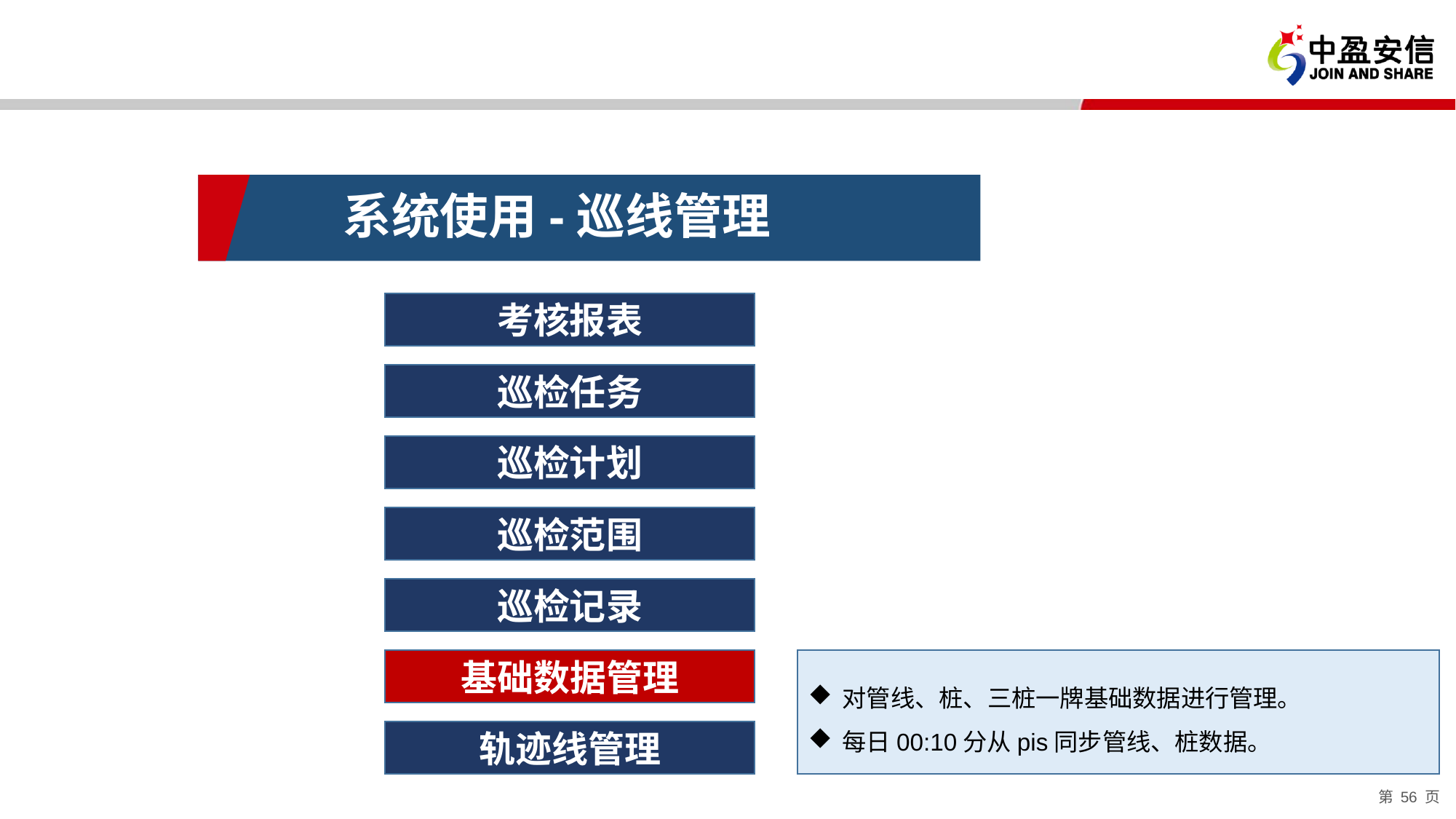

系统使用-巡线管理
考核报表
巡检任务
巡检计划
巡检范围
巡检记录
基础数据管理
对管线、桩、三桩一牌基础数据进行管理。
每日00:10分从pis同步管线、桩数据。
轨迹线管理